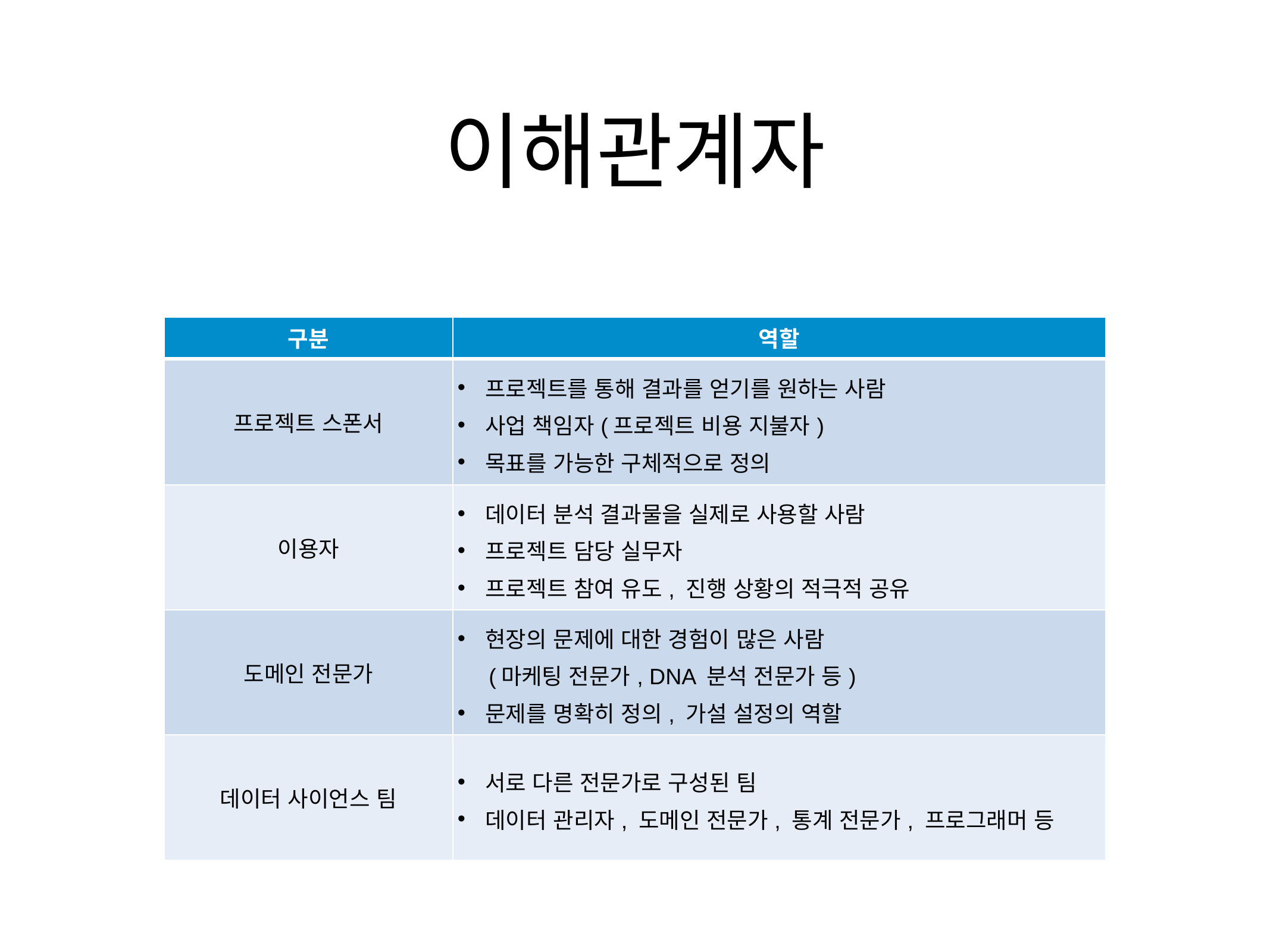

# 이해관계자

| 구분 | 역할 |
| --- | --- |
| 프로젝트 스폰서 | 프로젝트를 통해 결과를 얻기를 원하는 사람 사업 책임자(프로젝트 비용 지불자) 목표를 가능한 구체적으로 정의 |
| 이용자 | 데이터 분석 결과물을 실제로 사용할 사람 프로젝트 담당 실무자 프로젝트 참여 유도, 진행 상황의 적극적 공유 |
| 도메인 전문가 | 현장의 문제에 대한 경험이 많은 사람 (마케팅 전문가, DNA 분석 전문가 등) 문제를 명확히 정의, 가설 설정의 역할 |
| 데이터 사이언스 팀 | 서로 다른 전문가로 구성된 팀 데이터 관리자, 도메인 전문가, 통계 전문가, 프로그래머 등 |
83